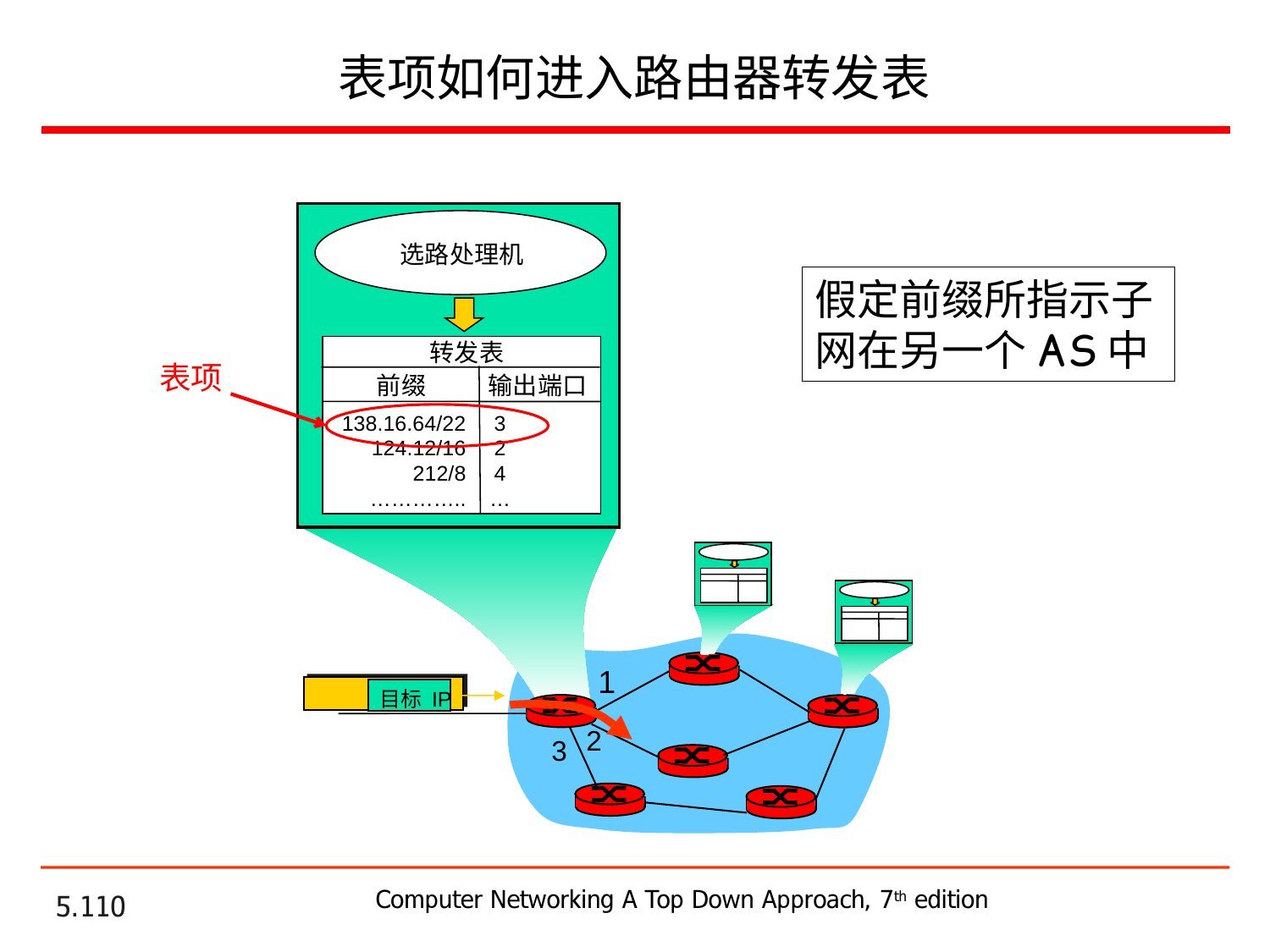

# 表项如何进入路由器转发表

选路处理机
假定前缀所指示子网在另一个AS中

转发表

表项
前缀
输出端口

138.16.64/22
124.12/16
212/8
…………..
3
2
4
…

1

目标 IP

2

3